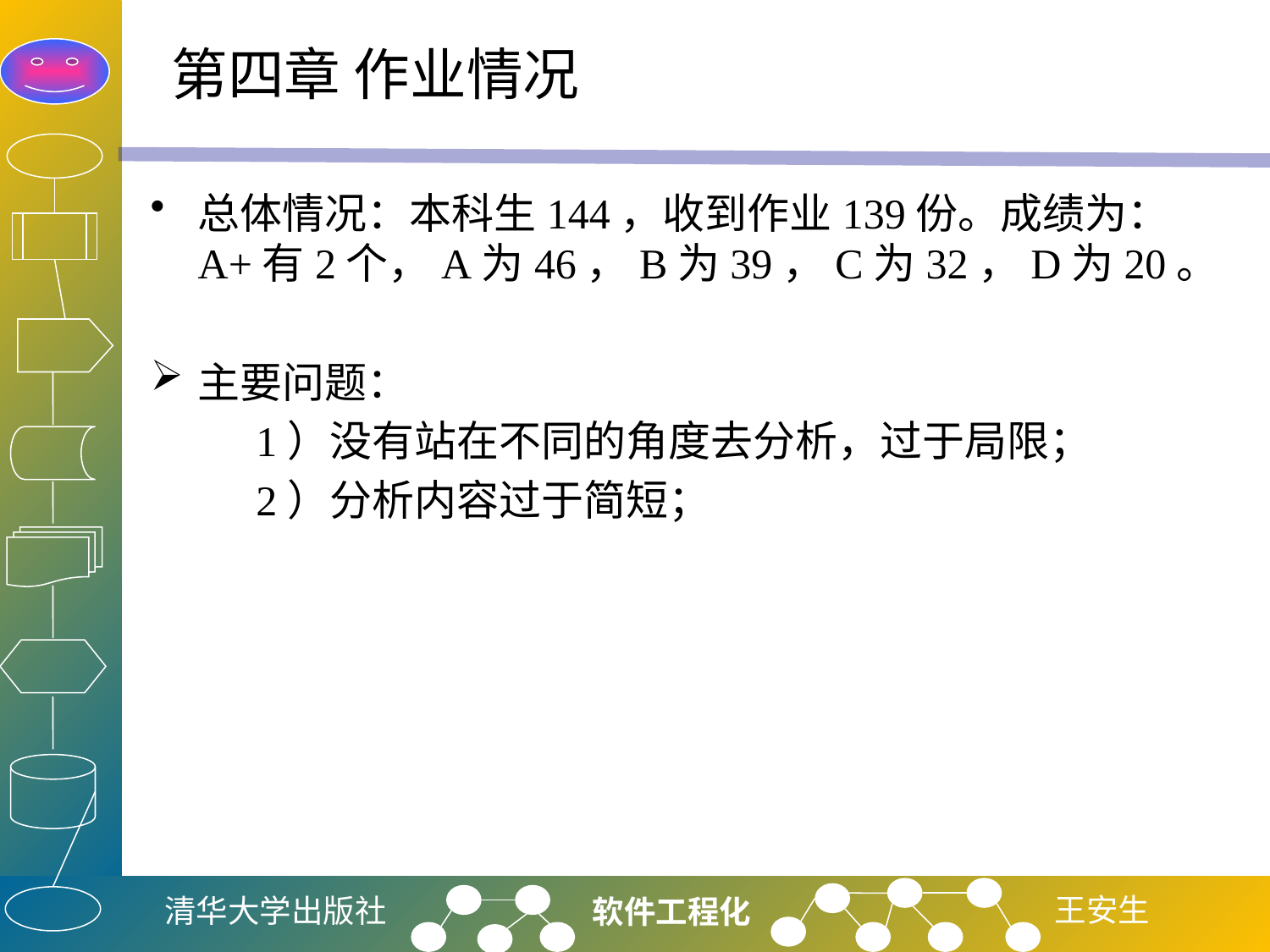

# 第四章 作业情况
总体情况：本科生144，收到作业139份。成绩为：A+有2个，A为46，B为39，C为32，D为20。

主要问题：
          1）没有站在不同的角度去分析，过于局限；
          2）分析内容过于简短；